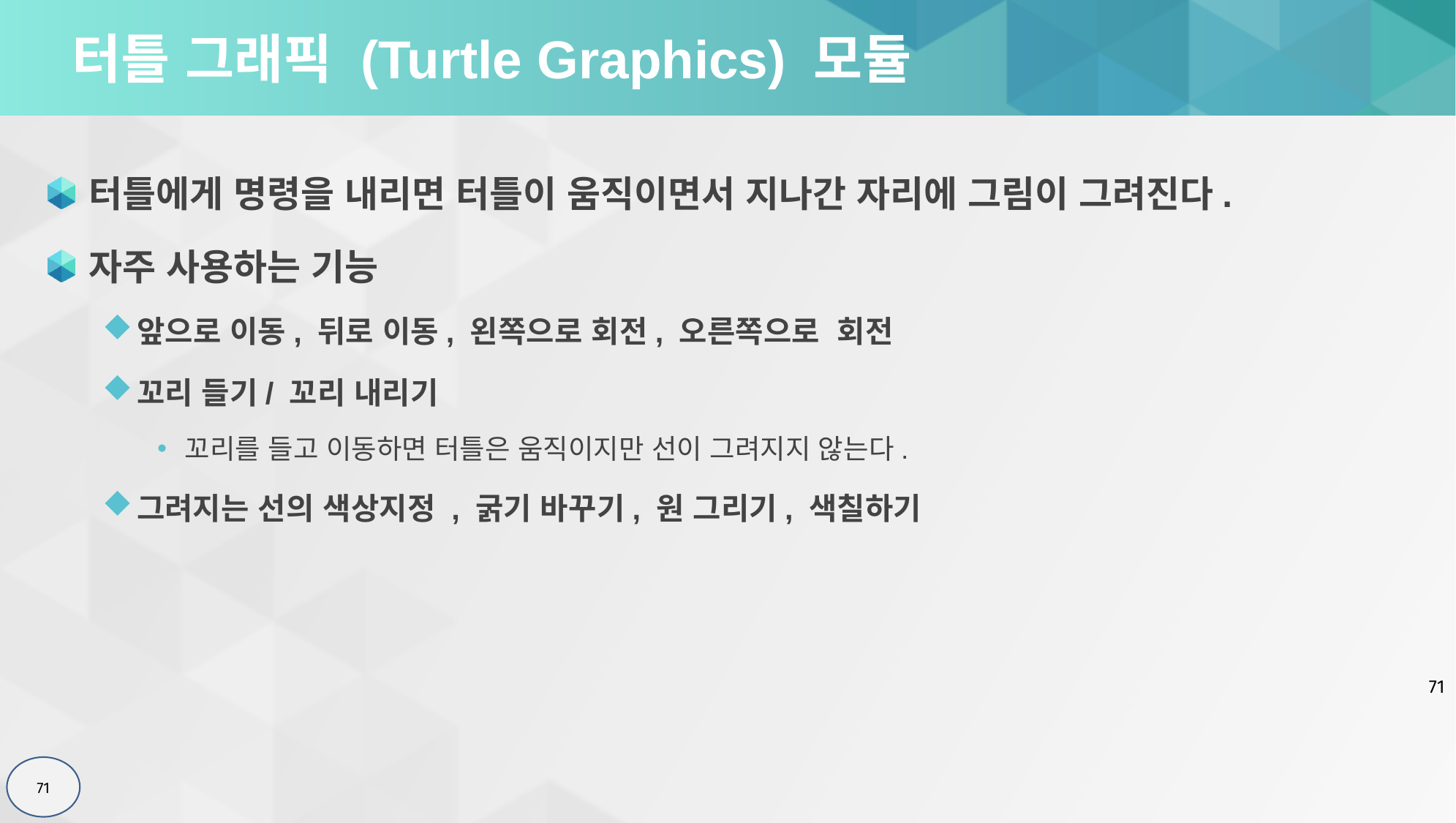

# 터틀 그래픽 (Turtle Graphics) 모듈
터틀에게 명령을 내리면 터틀이 움직이면서 지나간 자리에 그림이 그려진다.
자주 사용하는 기능
앞으로 이동, 뒤로 이동, 왼쪽으로 회전, 오른쪽으로  회전
꼬리 들기/ 꼬리 내리기
꼬리를 들고 이동하면 터틀은 움직이지만 선이 그려지지 않는다.
그려지는 선의 색상지정 , 굵기 바꾸기, 원 그리기, 색칠하기

71